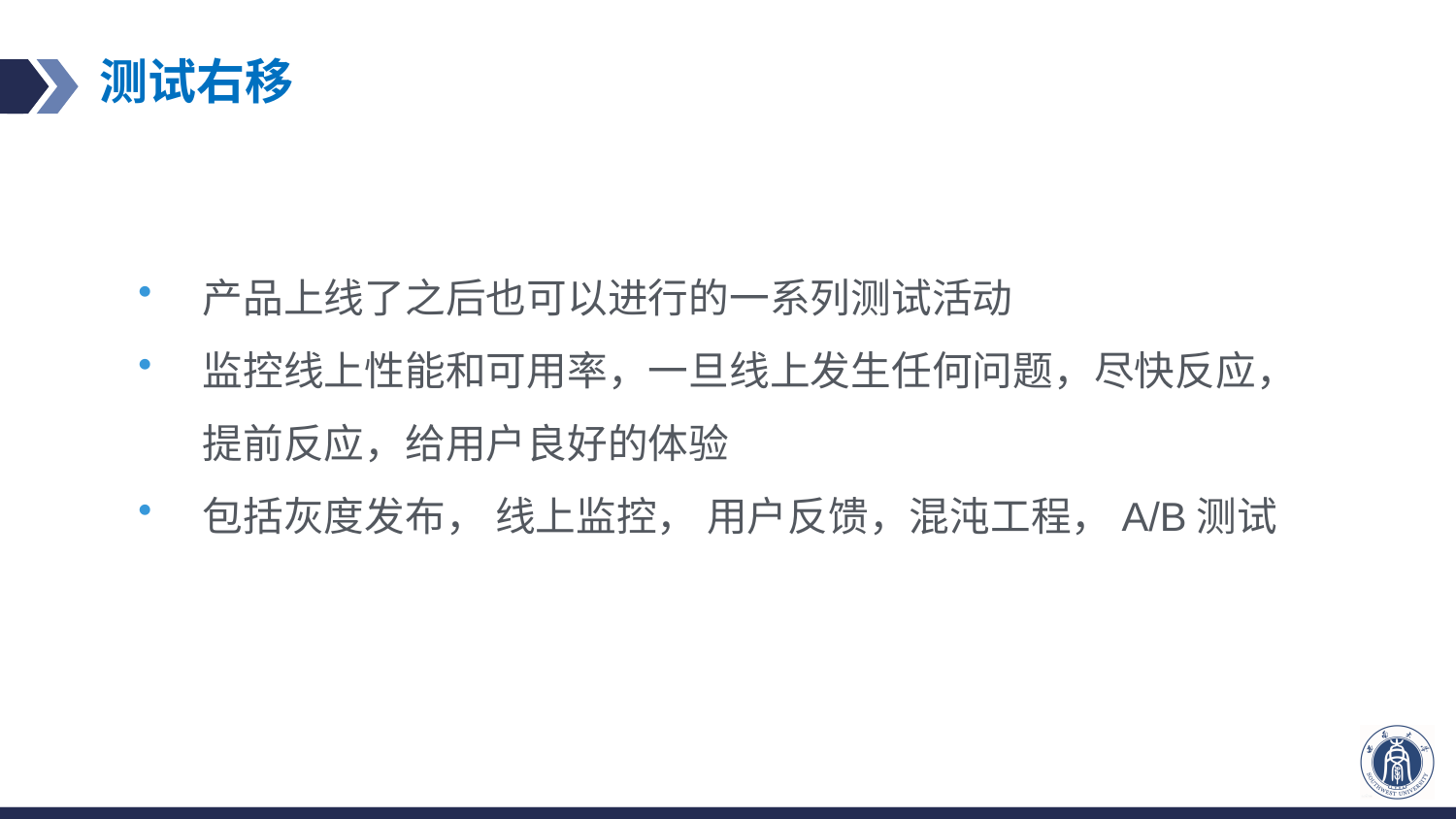

# 测试右移
产品上线了之后也可以进行的一系列测试活动
监控线上性能和可用率，一旦线上发生任何问题，尽快反应，提前反应，给用户良好的体验
包括灰度发布， 线上监控， 用户反馈，混沌工程，A/B测试